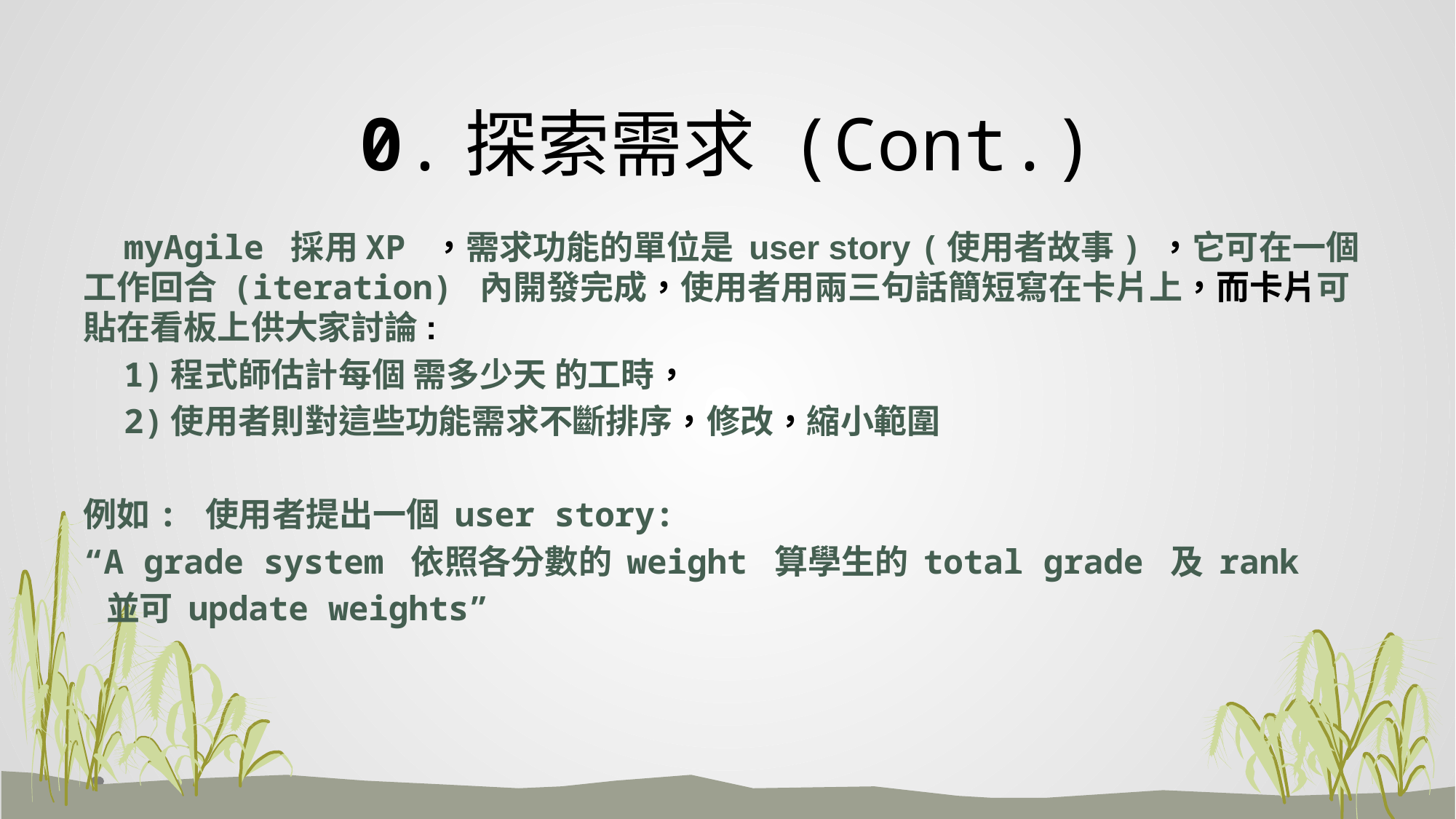

# 0.探索需求 (Cont.)
  myAgile 採用XP ，需求功能的單位是 user story (使用者故事) ，它可在一個工作回合 (iteration) 內開發完成，使用者用兩三句話簡短寫在卡片上，而卡片可貼在看板上供大家討論:
  1)程式師估計每個 需多少天 的工時，
  2)使用者則對這些功能需求不斷排序，修改，縮小範圍

例如: 使用者提出一個 user story:
“A grade system 依照各分數的 weight 算學生的 total grade 及 rank
  並可 update weights”